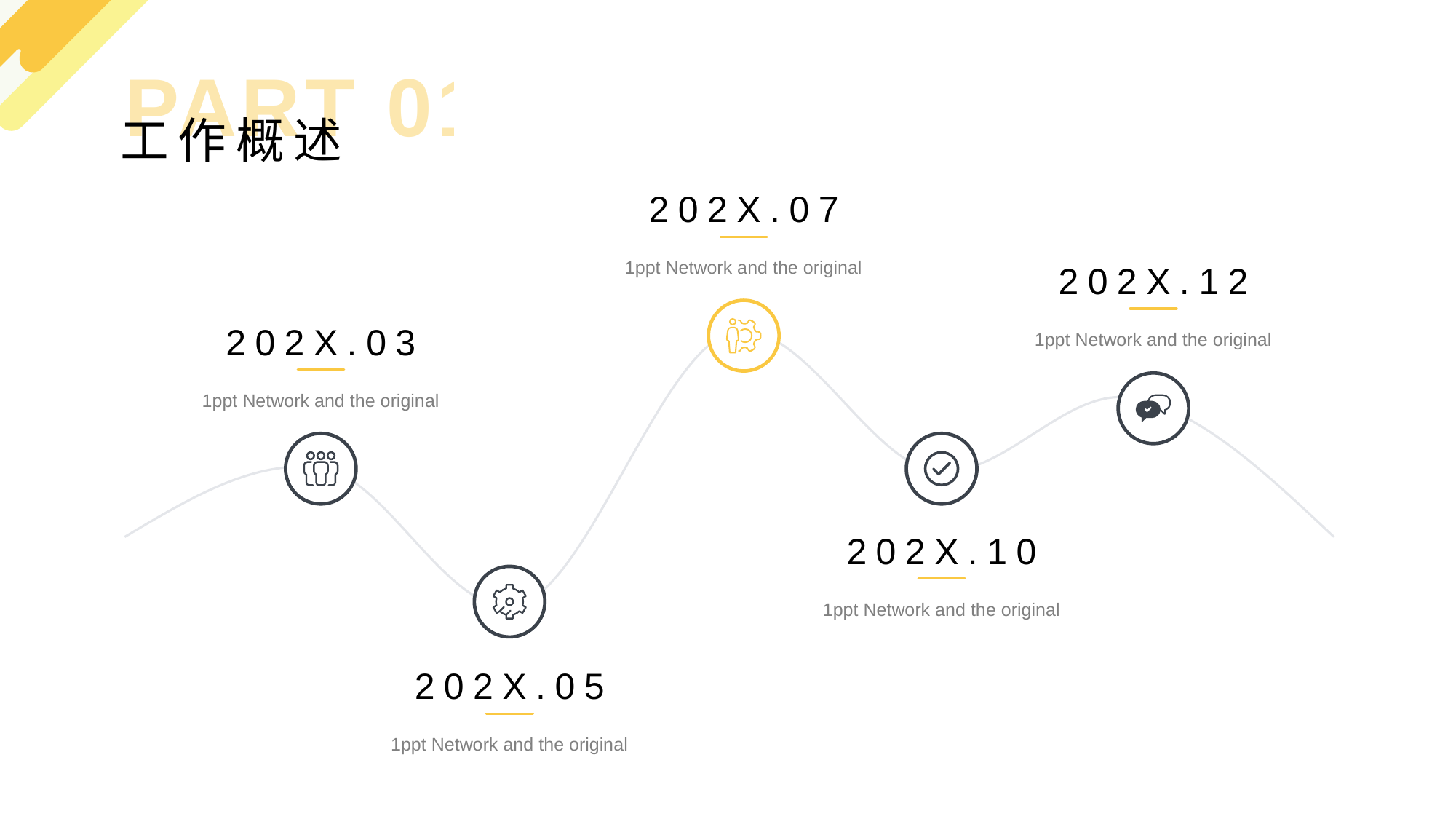

PART 01
工作概述
202X.07
1ppt Network and the original
202X.12
1ppt Network and the original

202X.03
1ppt Network and the original

202X.10
1ppt Network and the original

202X.05
1ppt Network and the original